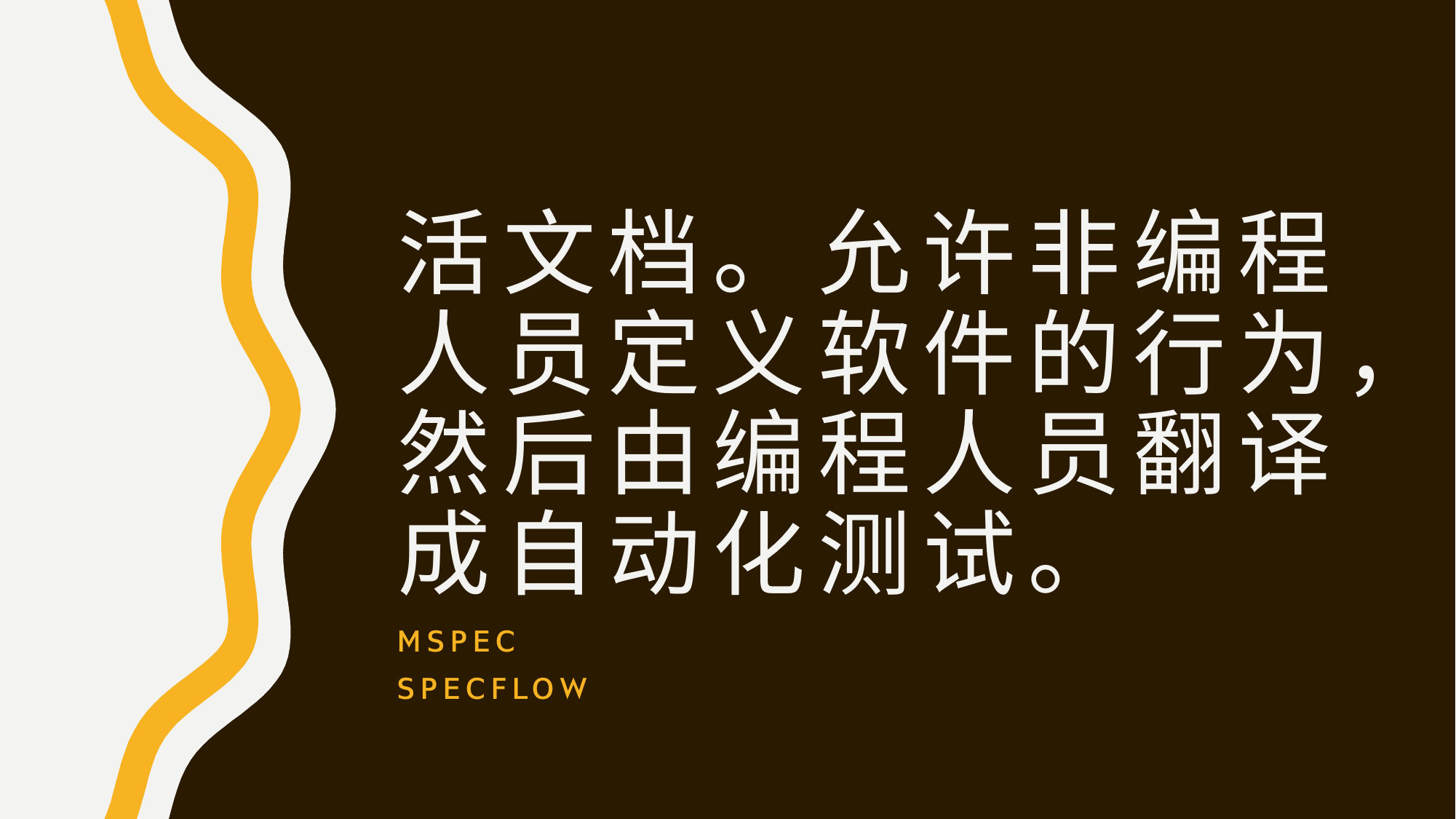

# 活文档。允许非编程人员定义软件的行为，然后由编程人员翻译成自动化测试。
Mspec
specflow